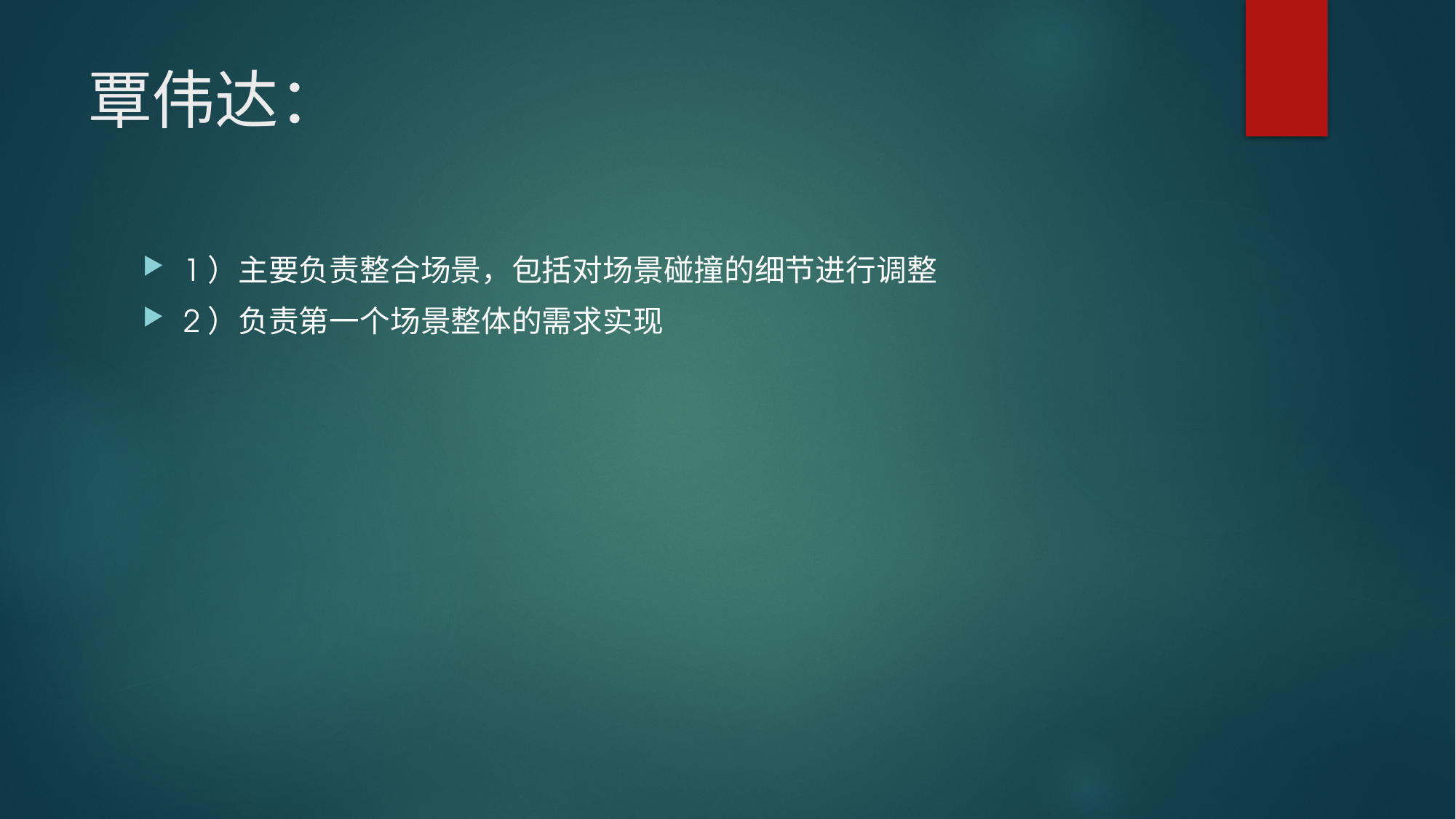

# 覃伟达：
1）主要负责整合场景，包括对场景碰撞的细节进行调整
2）负责第一个场景整体的需求实现